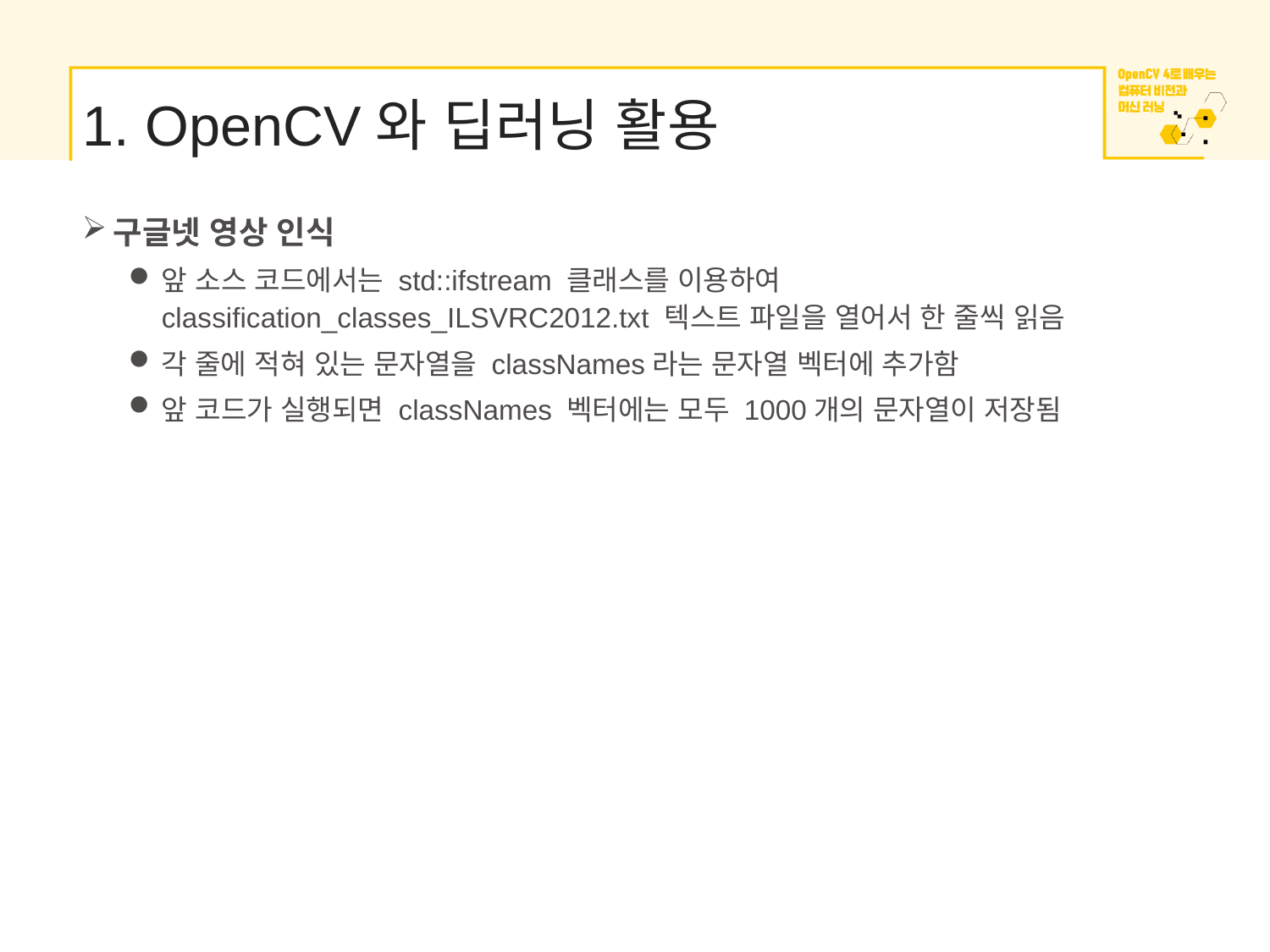

# 1. OpenCV와 딥러닝 활용
구글넷 영상 인식
앞 소스 코드에서는 std::ifstream 클래스를 이용하여 classification_classes_ILSVRC2012.txt 텍스트 파일을 열어서 한 줄씩 읽음
각 줄에 적혀 있는 문자열을 classNames라는 문자열 벡터에 추가함
앞 코드가 실행되면 classNames 벡터에는 모두 1000개의 문자열이 저장됨